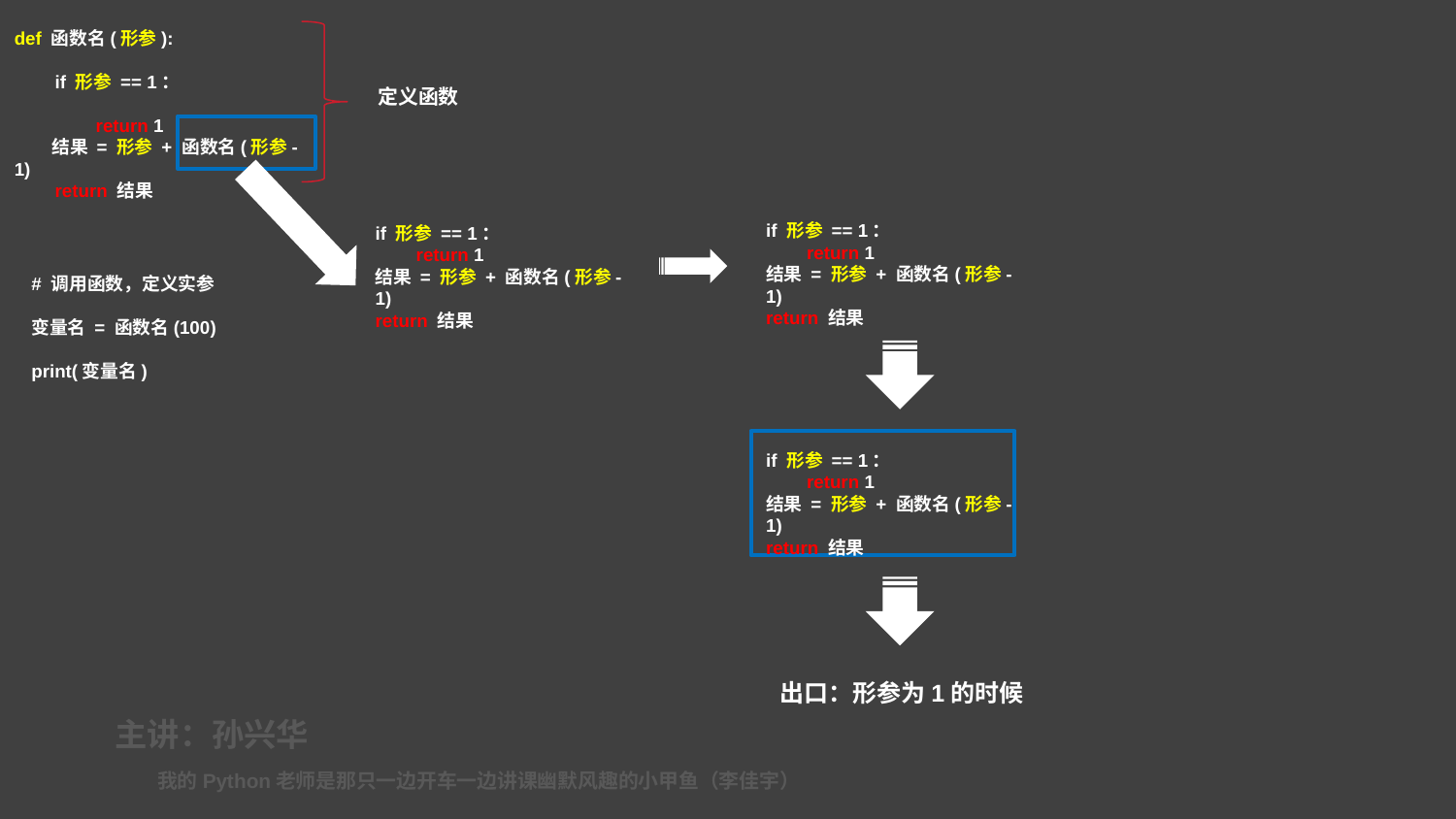

def 函数名(形参):

        if 形参 == 1：
                return 1
        结果 = 形参 + 函数名(形参-1)
        return 结果

定义函数

if 形参 == 1：
        return 1
结果 = 形参 + 函数名(形参-1)
return 结果
if 形参 == 1：
        return 1
结果 = 形参 + 函数名(形参-1)
return 结果

# 调用函数，定义实参

变量名 = 函数名(100)

print(变量名)

if 形参 == 1：
        return 1
结果 = 形参 + 函数名(形参-1)
return 结果

出口：形参为1的时候